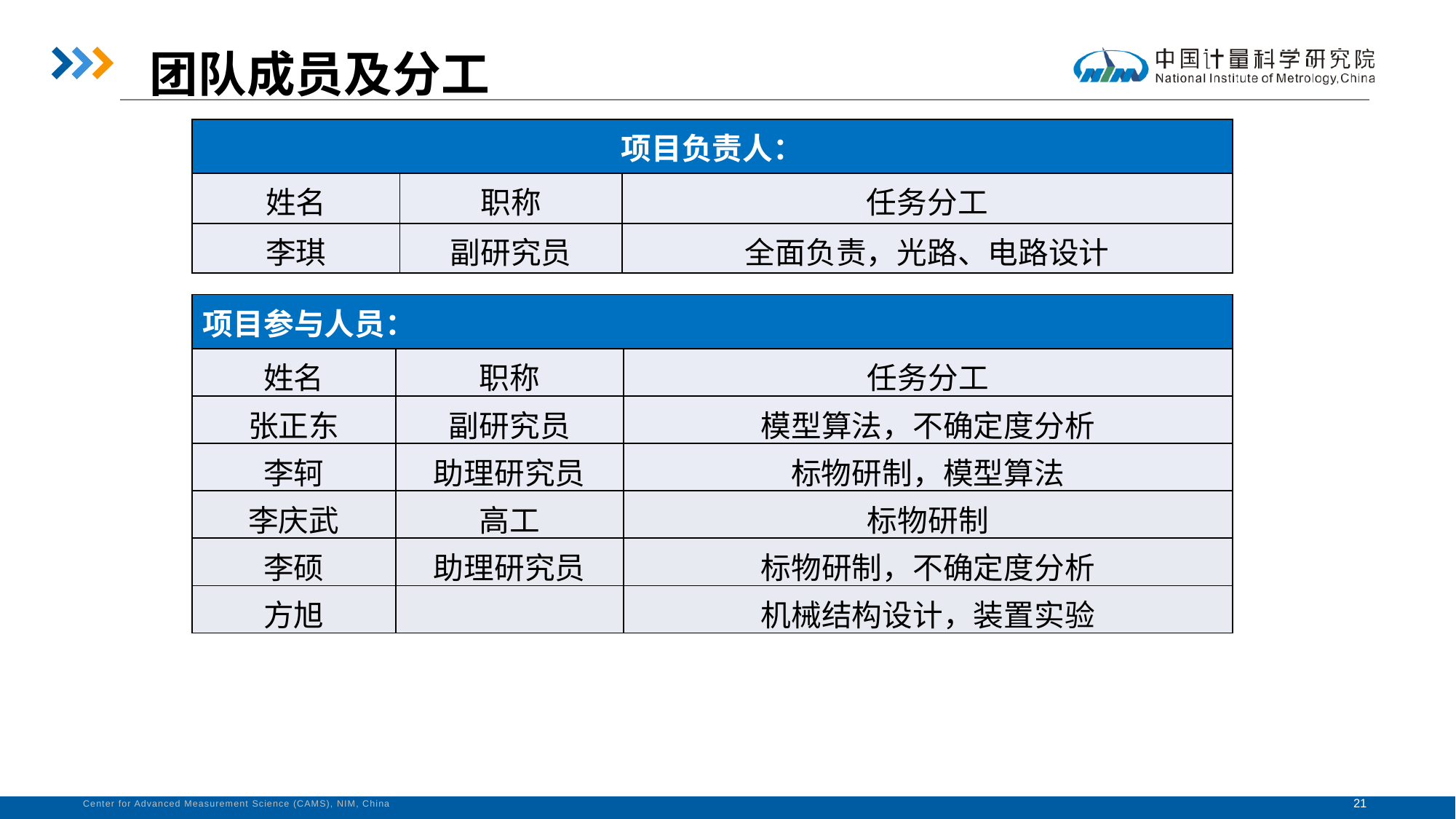

团队成员及分工
| 项目负责人： |  |  |
| --- | --- | --- |
| 姓名 | 职称 | 任务分工 |
| 李琪 | 副研究员 | 全面负责，光路、电路设计 |
| 项目参与人员： |  |  |
| --- | --- | --- |
| 姓名 | 职称 | 任务分工 |
| 张正东 | 副研究员 | 模型算法，不确定度分析 |
| 李轲 | 助理研究员 | 标物研制，模型算法 |
| 李庆武 | 高工 | 标物研制 |
| 李硕 | 助理研究员 | 标物研制，不确定度分析 |
| 方旭 |  | 机械结构设计，装置实验 |